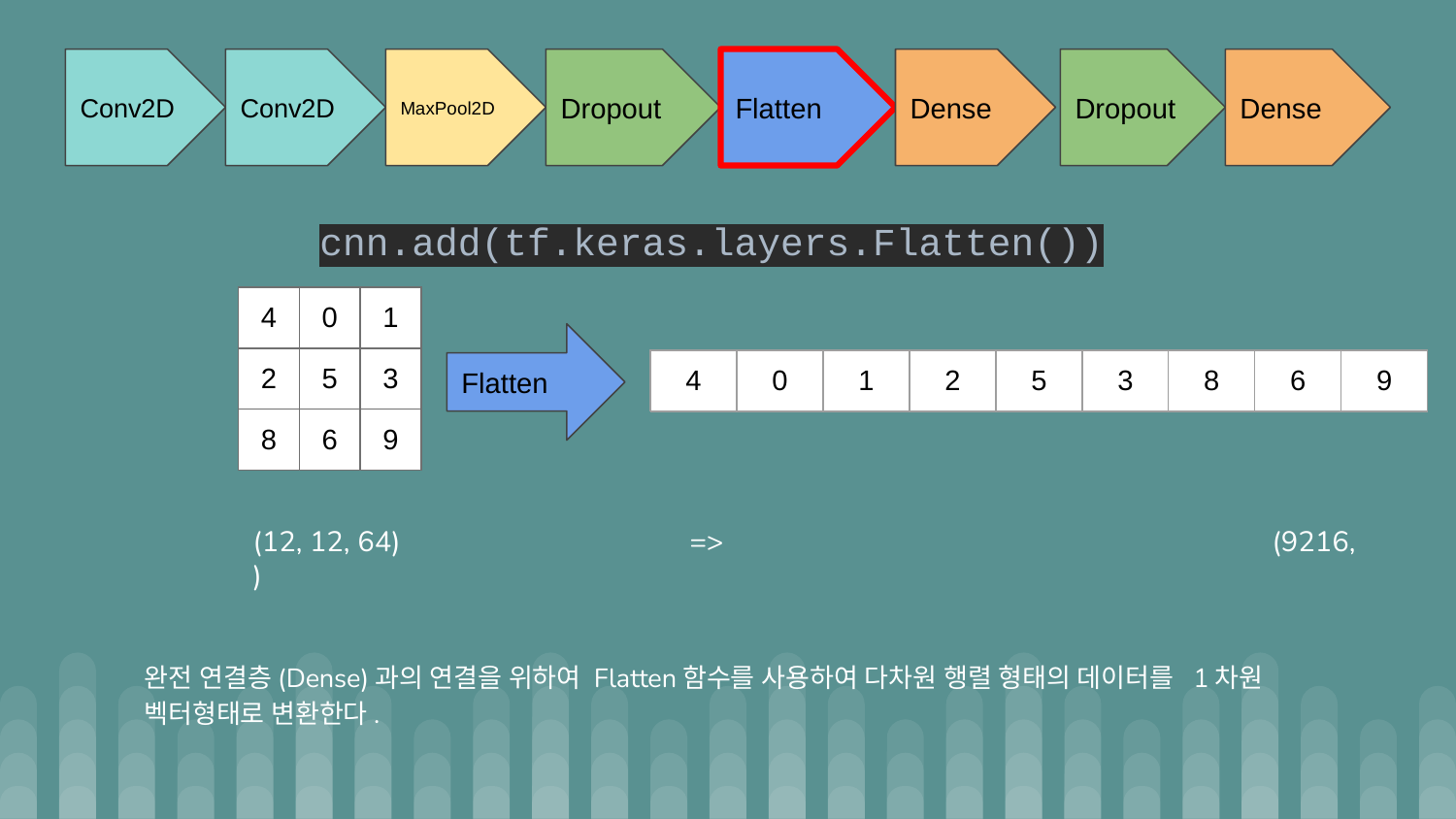

Conv2D
Conv2D
MaxPool2D
Dropout
Flatten
Dense
Dropout
Dense
cnn.add(tf.keras.layers.Flatten())
| 4 | 0 | 1 |
| --- | --- | --- |
| 2 | 5 | 3 |
| 8 | 6 | 9 |
Flatten
| 4 | 0 | 1 | 2 | 5 | 3 | 8 | 6 | 9 |
| --- | --- | --- | --- | --- | --- | --- | --- | --- |
(12, 12, 64)		=>				(9216, )
완전 연결층(Dense)과의 연결을 위하여 Flatten함수를 사용하여 다차원 행렬 형태의 데이터를  1차원 벡터형태로 변환한다.